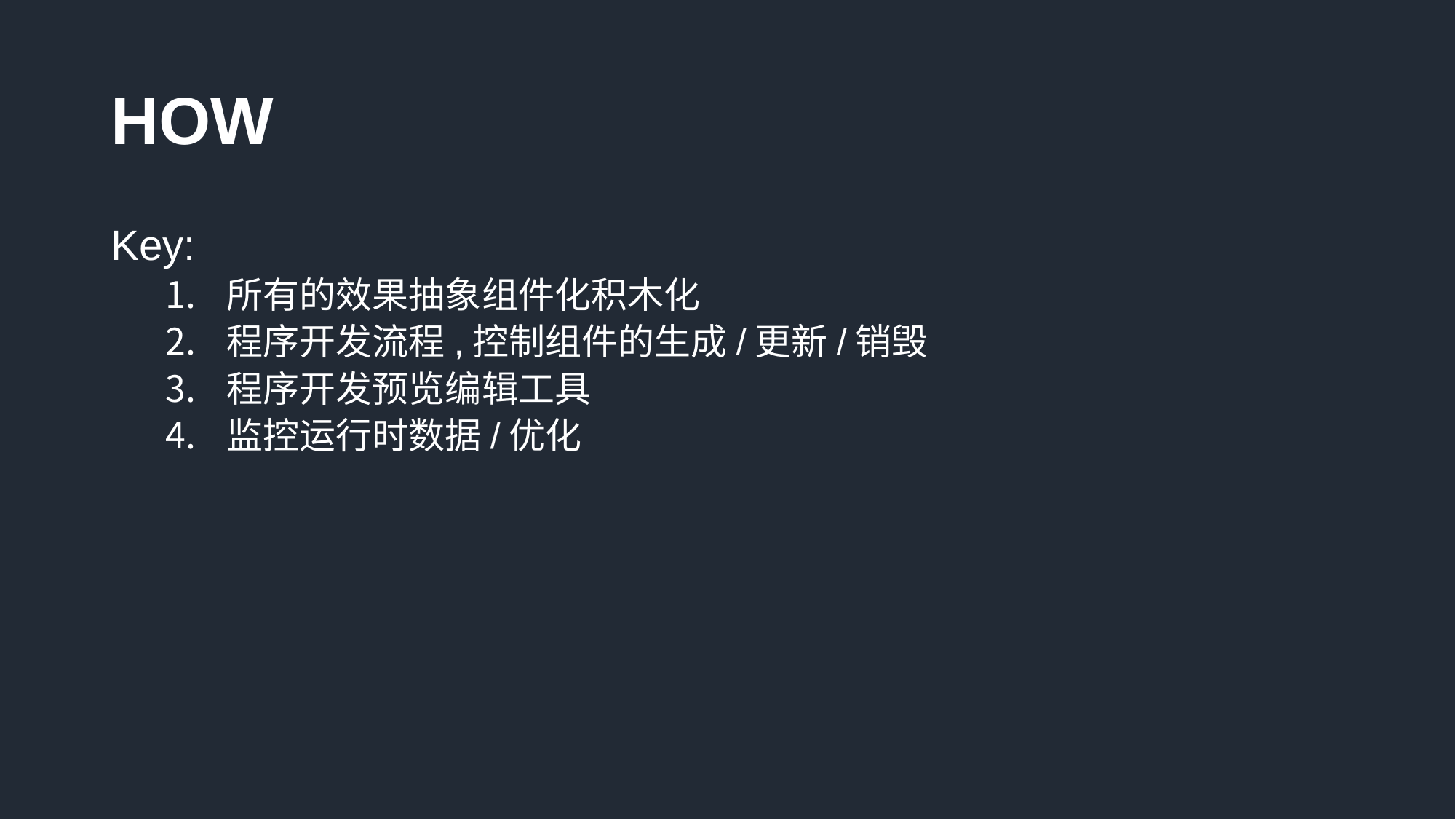

# HOW
Key:
所有的效果抽象组件化积木化
程序开发流程,控制组件的生成/更新/销毁
程序开发预览编辑工具
监控运行时数据/优化